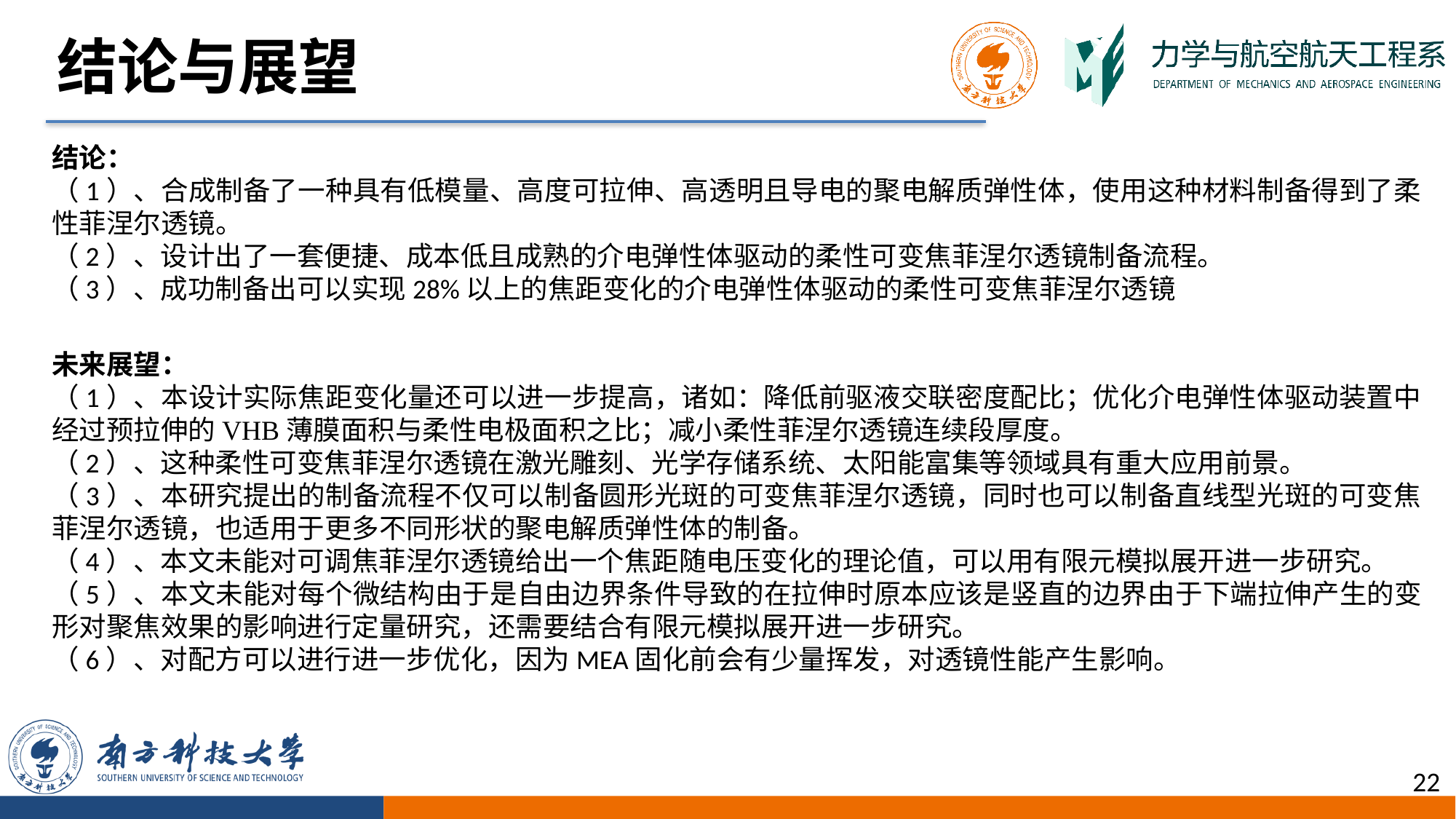

# 结论与展望
结论：
（1）、合成制备了一种具有低模量、高度可拉伸、高透明且导电的聚电解质弹性体，使用这种材料制备得到了柔性菲涅尔透镜。
（2）、设计出了一套便捷、成本低且成熟的介电弹性体驱动的柔性可变焦菲涅尔透镜制备流程。
（3）、成功制备出可以实现28%以上的焦距变化的介电弹性体驱动的柔性可变焦菲涅尔透镜
未来展望：
（1）、本设计实际焦距变化量还可以进一步提高，诸如：降低前驱液交联密度配比；优化介电弹性体驱动装置中经过预拉伸的VHB薄膜面积与柔性电极面积之比；减小柔性菲涅尔透镜连续段厚度。
（2）、这种柔性可变焦菲涅尔透镜在激光雕刻、光学存储系统、太阳能富集等领域具有重大应用前景。
（3）、本研究提出的制备流程不仅可以制备圆形光斑的可变焦菲涅尔透镜，同时也可以制备直线型光斑的可变焦菲涅尔透镜，也适用于更多不同形状的聚电解质弹性体的制备。
（4）、本文未能对可调焦菲涅尔透镜给出一个焦距随电压变化的理论值，可以用有限元模拟展开进一步研究。
（5）、本文未能对每个微结构由于是自由边界条件导致的在拉伸时原本应该是竖直的边界由于下端拉伸产生的变形对聚焦效果的影响进行定量研究，还需要结合有限元模拟展开进一步研究。
（6）、对配方可以进行进一步优化，因为MEA固化前会有少量挥发，对透镜性能产生影响。

22